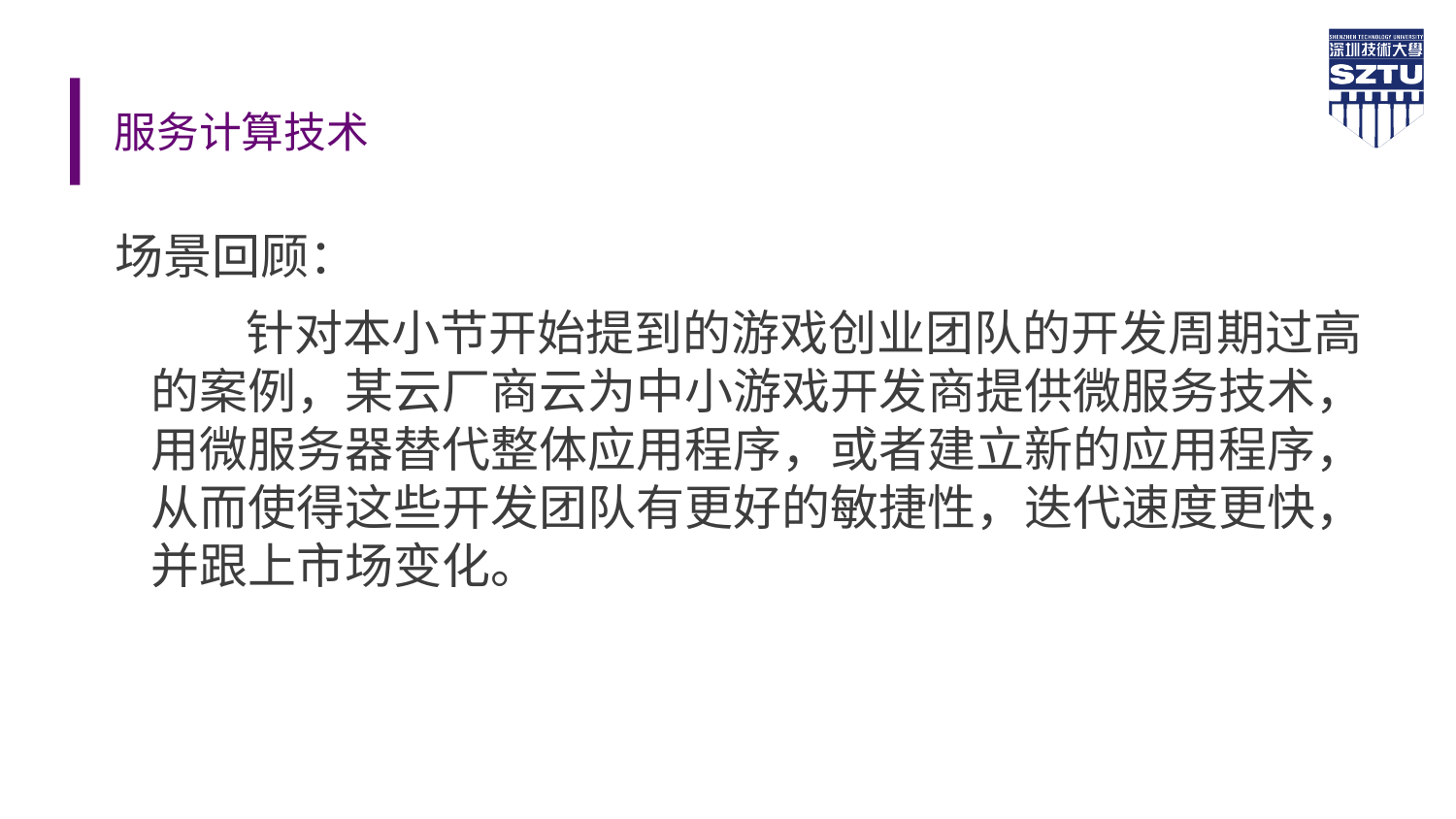

# 服务计算技术
场景回顾：
           针对本小节开始提到的游戏创业团队的开发周期过高的案例，某云厂商云为中小游戏开发商提供微服务技术，用微服务器替代整体应用程序，或者建立新的应用程序，从而使得这些开发团队有更好的敏捷性，迭代速度更快，并跟上市场变化。